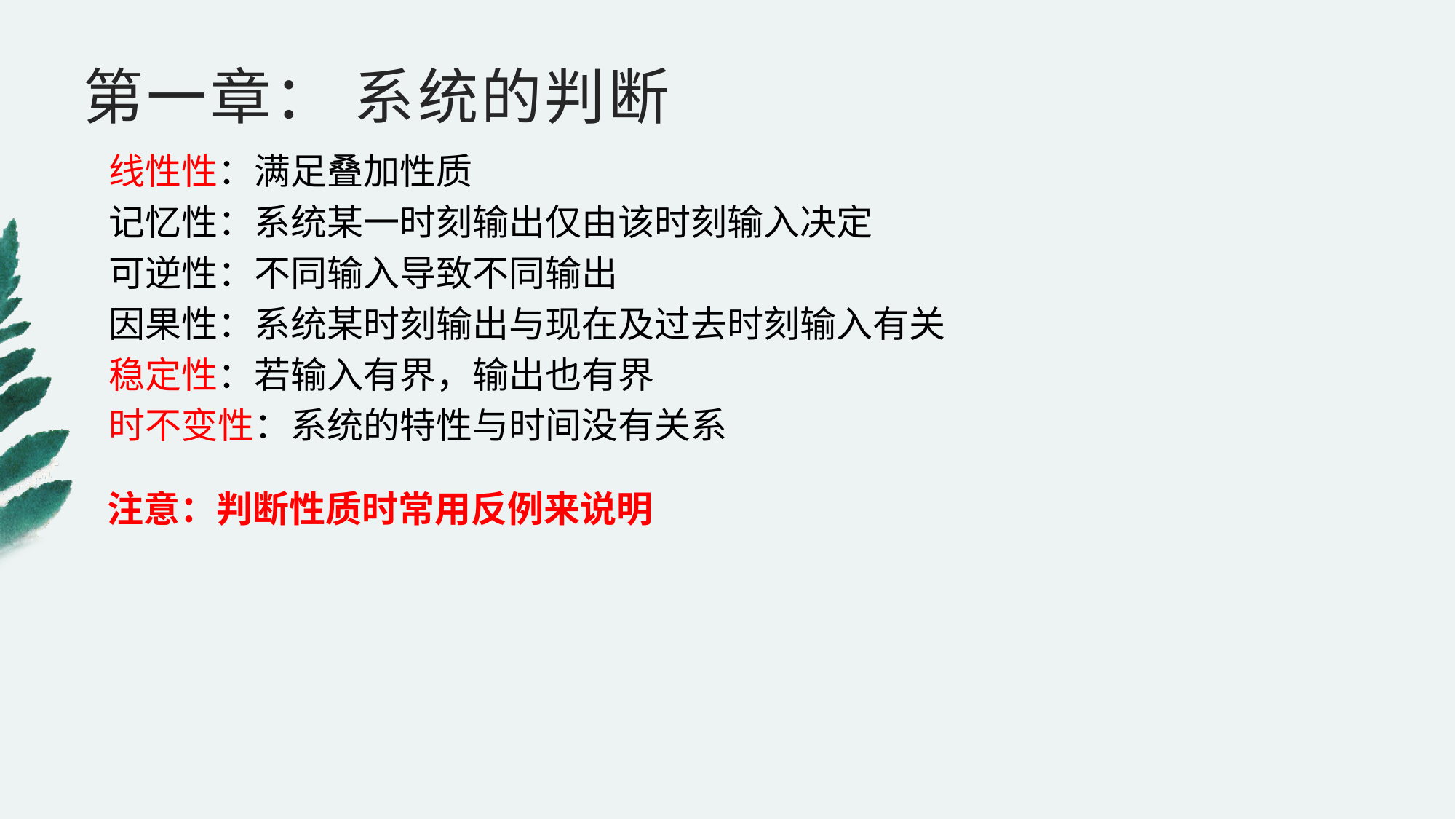

第一章： 系统的判断
  线性性：满足叠加性质
  记忆性：系统某一时刻输出仅由该时刻输入决定
  可逆性：不同输入导致不同输出
  因果性：系统某时刻输出与现在及过去时刻输入有关
  稳定性：若输入有界，输出也有界
  时不变性：系统的特性与时间没有关系
注意：判断性质时常用反例来说明